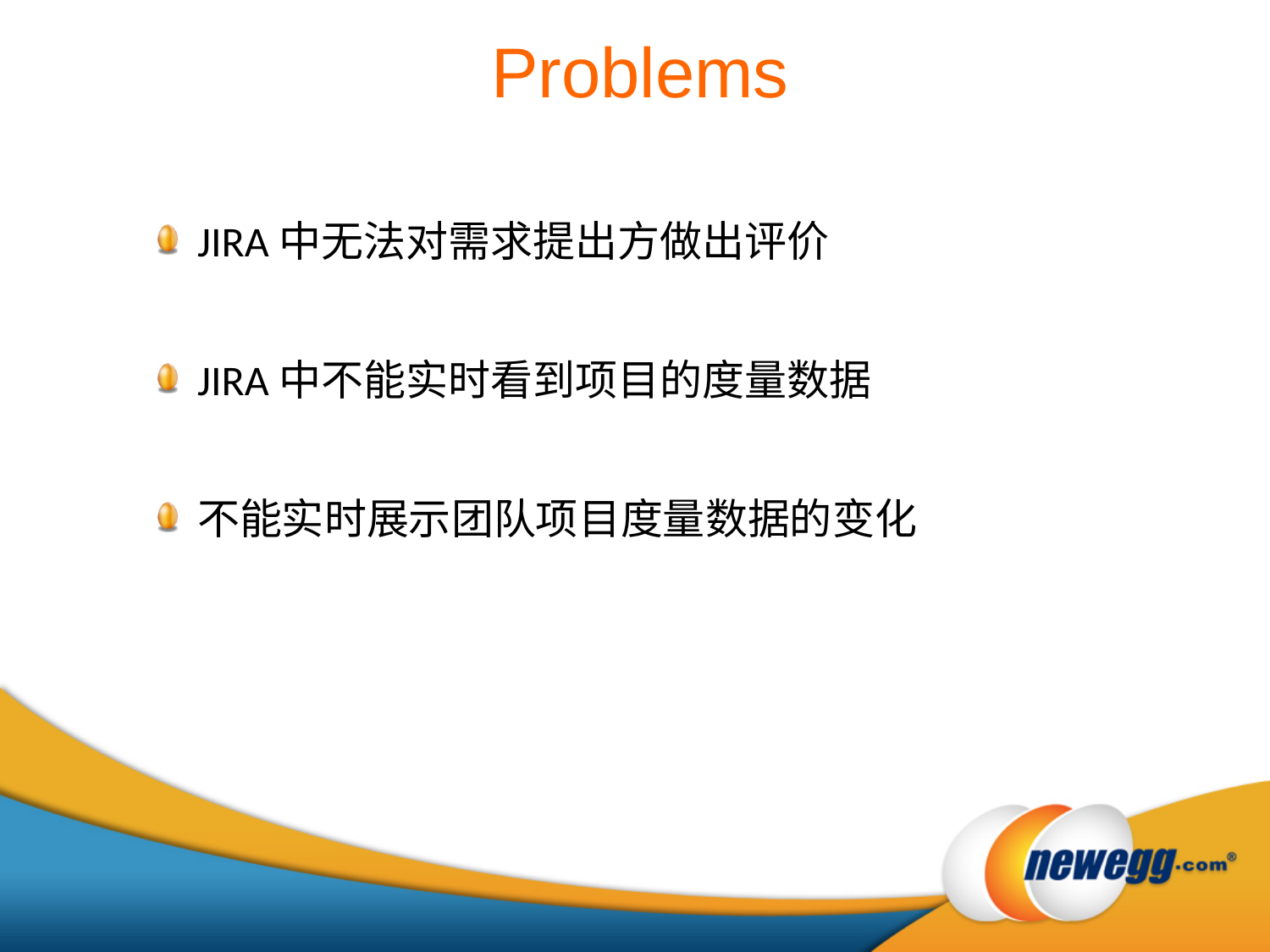

Problems

JIRA中无法对需求提出方做出评价

JIRA中不能实时看到项目的度量数据

不能实时展示团队项目度量数据的变化